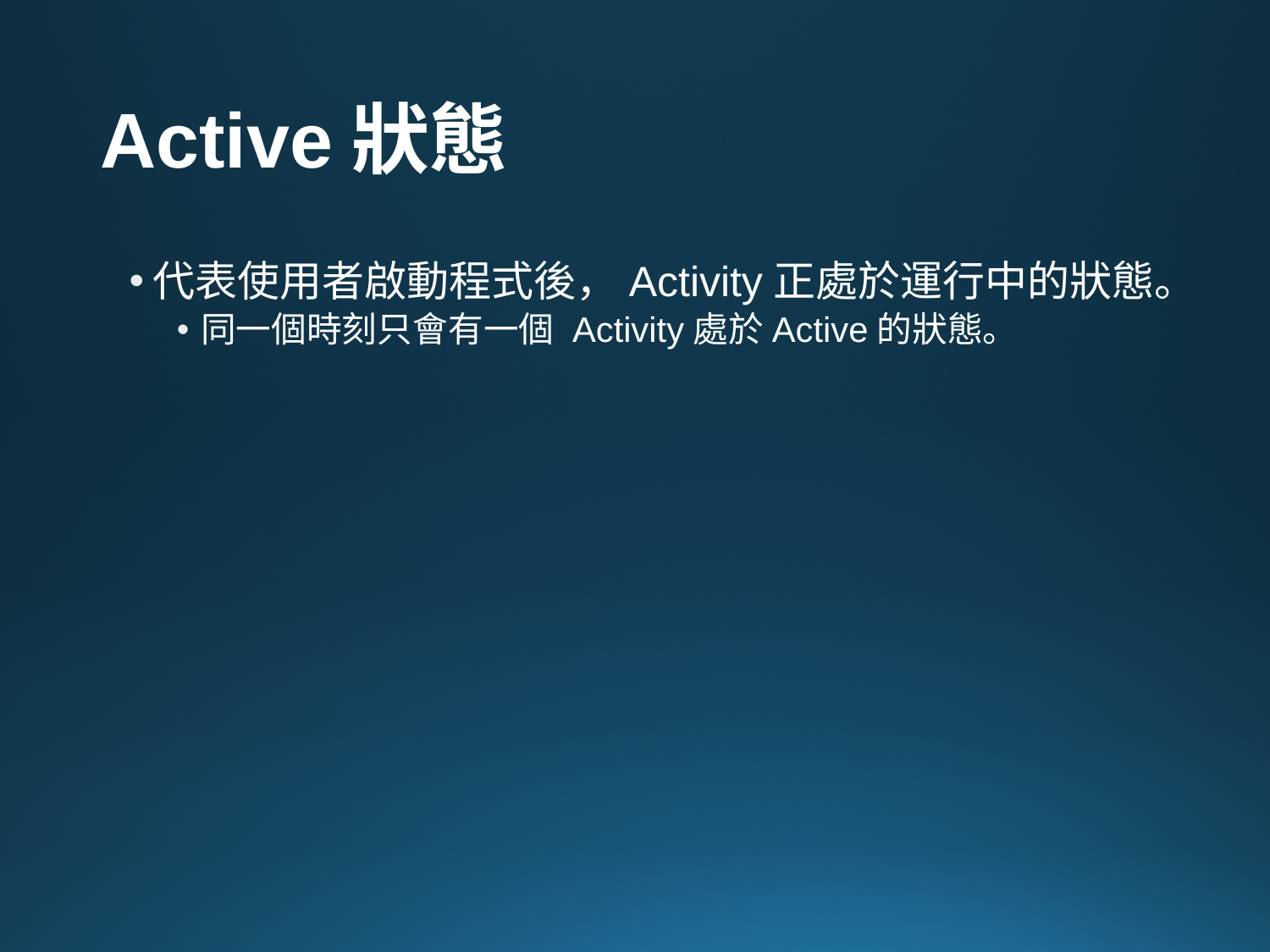

# Active狀態
代表使用者啟動程式後，Activity正處於運行中的狀態。
同一個時刻只會有一個 Activity處於Active的狀態。